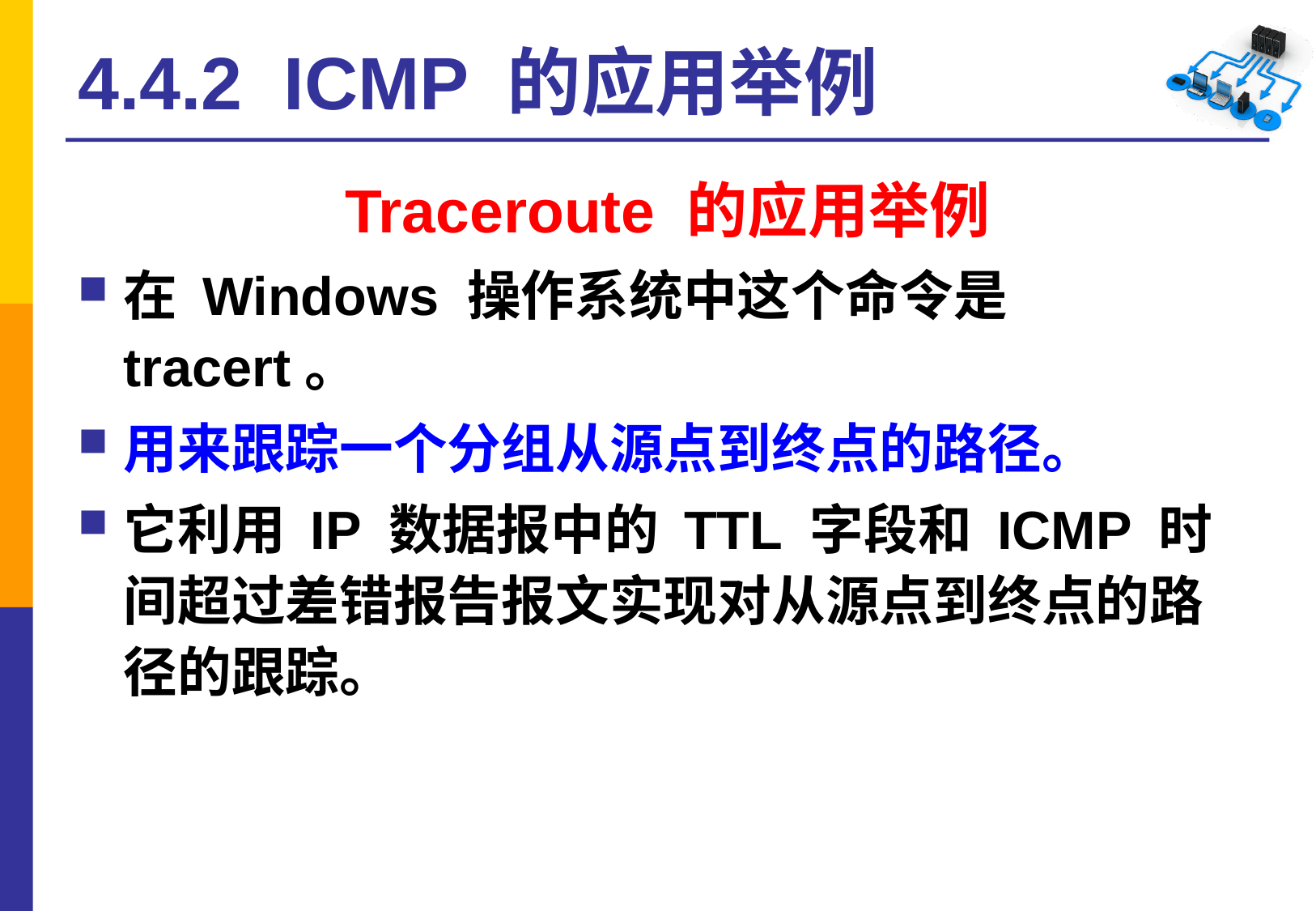

# 4.4.2  ICMP 的应用举例
Traceroute 的应用举例
在 Windows 操作系统中这个命令是 tracert。
用来跟踪一个分组从源点到终点的路径。
它利用 IP 数据报中的 TTL 字段和 ICMP 时间超过差错报告报文实现对从源点到终点的路径的跟踪。